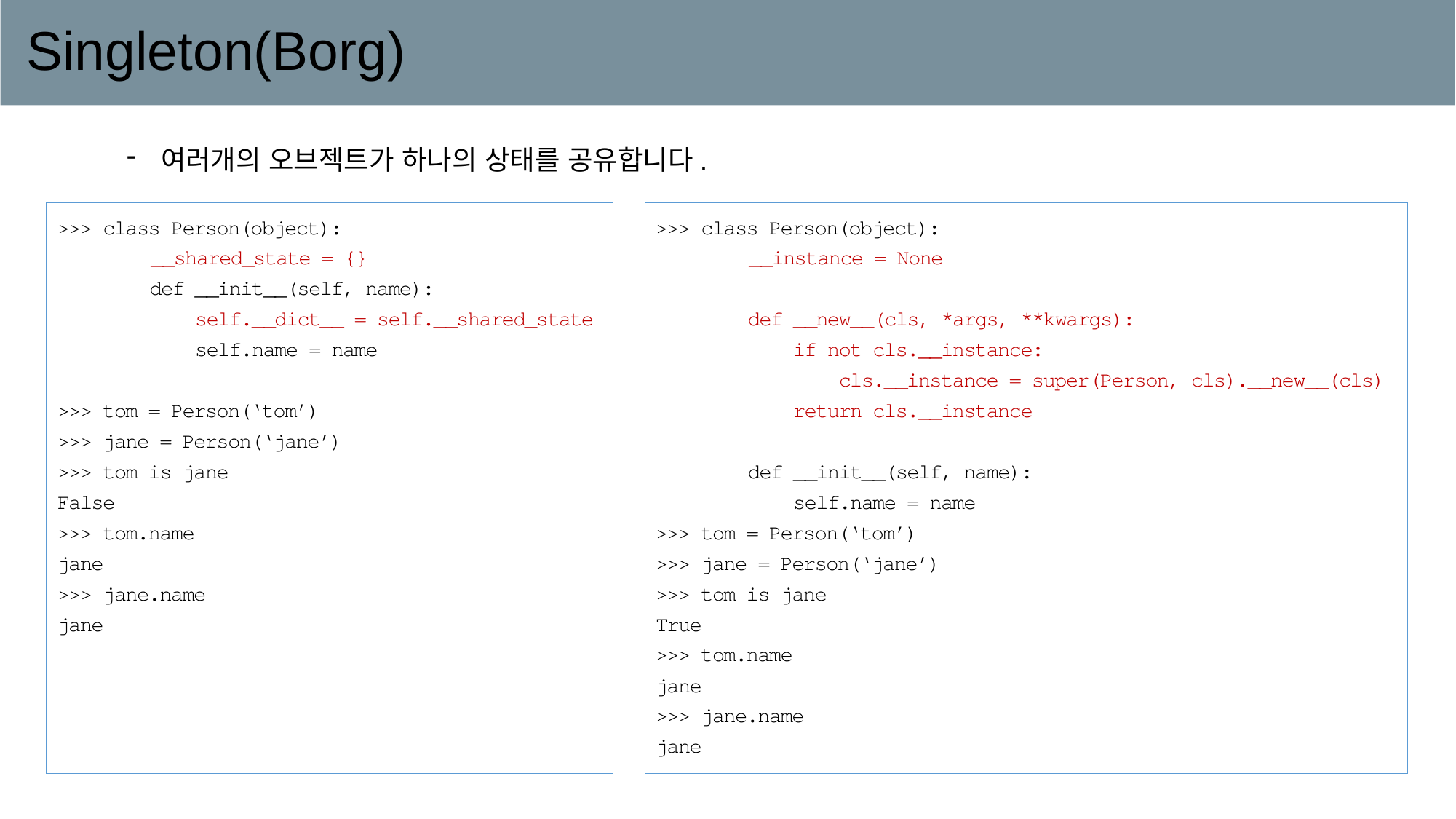

# Singleton(Borg)
여러개의 오브젝트가 하나의 상태를 공유합니다.
>>> class Person(object):
        __shared_state = {}
        def __init__(self, name):
            self.__dict__ = self.__shared_state
            self.name = name

>>> tom = Person(‘tom’)
>>> jane = Person(‘jane’)
>>> tom is jane
False
>>> tom.name
jane
>>> jane.name
jane
>>> class Person(object):
        __instance = None

        def __new__(cls, *args, **kwargs):
            if not cls.__instance:
                cls.__instance = super(Person, cls).__new__(cls)
            return cls.__instance

        def __init__(self, name):
            self.name = name
>>> tom = Person(‘tom’)
>>> jane = Person(‘jane’)
>>> tom is jane
True
>>> tom.name
jane
>>> jane.name
jane